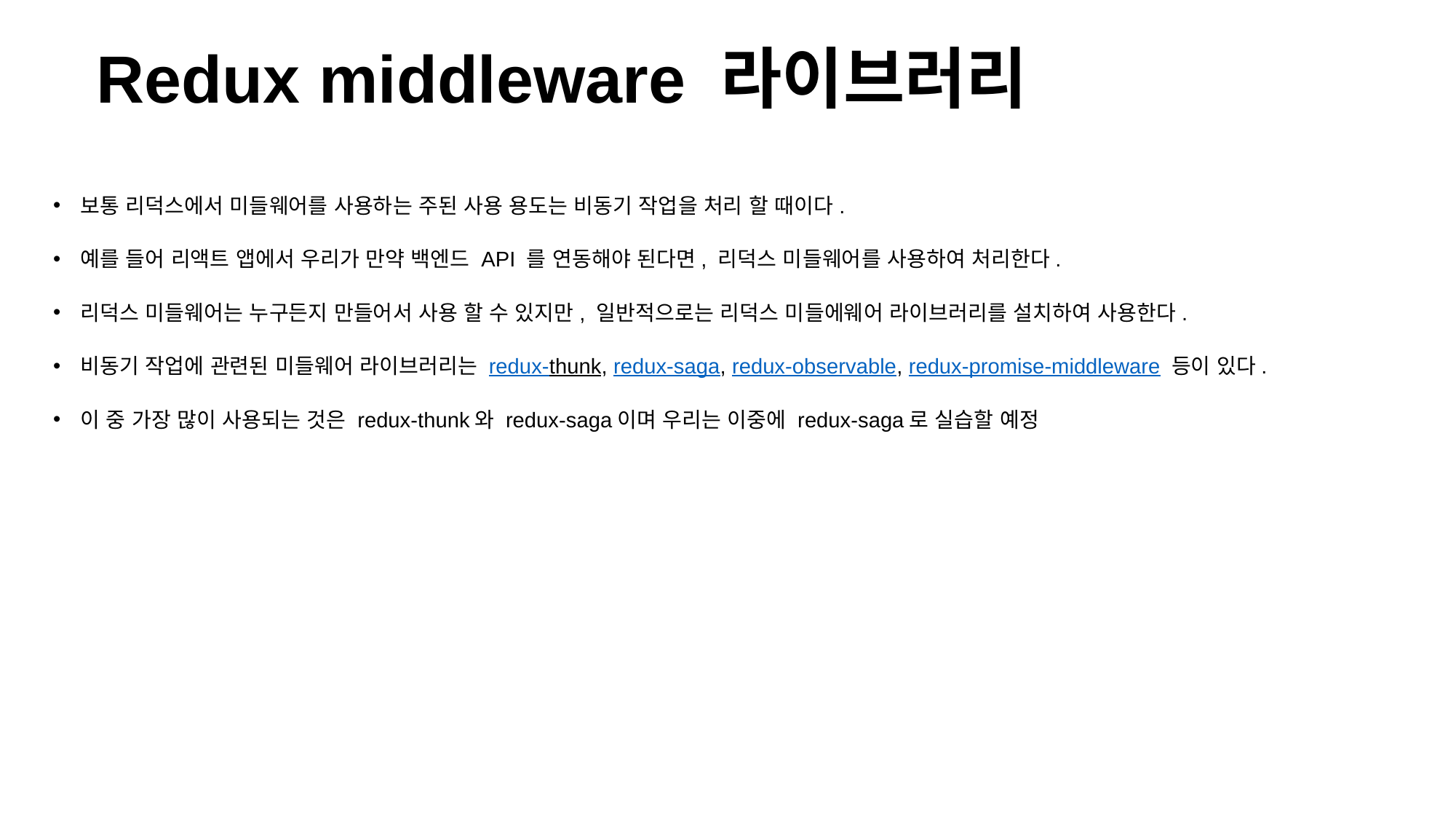

# Redux middleware 라이브러리
보통 리덕스에서 미들웨어를 사용하는 주된 사용 용도는 비동기 작업을 처리 할 때이다.
예를 들어 리액트 앱에서 우리가 만약 백엔드 API 를 연동해야 된다면, 리덕스 미들웨어를 사용하여 처리한다.
리덕스 미들웨어는 누구든지 만들어서 사용 할 수 있지만, 일반적으로는 리덕스 미들에웨어 라이브러리를 설치하여 사용한다.
비동기 작업에 관련된 미들웨어 라이브러리는 redux-thunk, redux-saga, redux-observable, redux-promise-middleware 등이 있다.
이 중 가장 많이 사용되는 것은 redux-thunk와 redux-saga이며 우리는 이중에 redux-saga로 실습할 예정